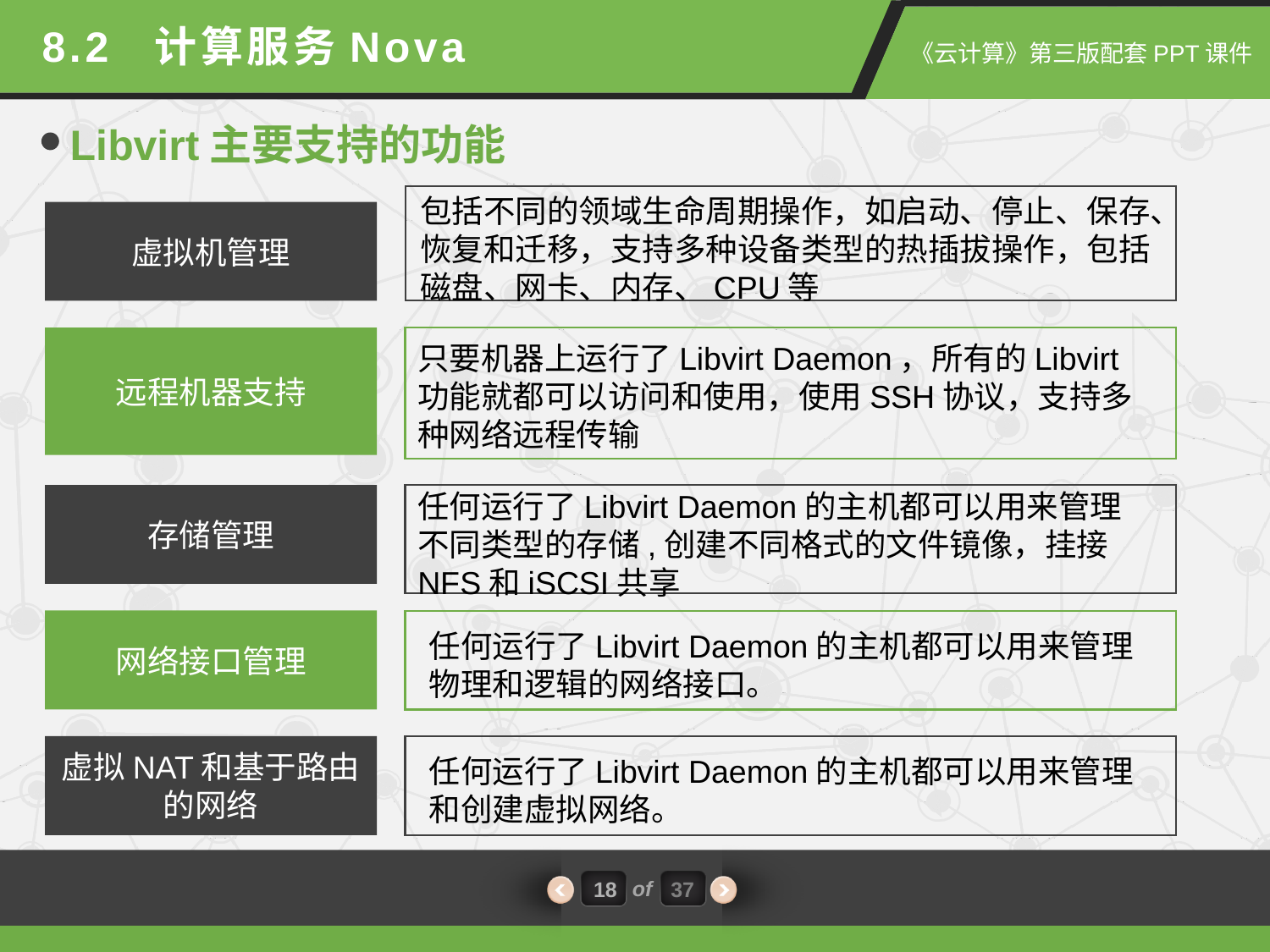

8.2  计算服务Nova
Libvirt主要支持的功能

包括不同的领域生命周期操作，如启动、停止、保存、恢复和迁移，支持多种设备类型的热插拔操作，包括磁盘、网卡、内存、CPU等

虚拟机管理
远程机器支持

只要机器上运行了Libvirt Daemon，所有的Libvirt功能就都可以访问和使用，使用SSH协议，支持多种网络远程传输
任何运行了Libvirt Daemon的主机都可以用来管理不同类型的存储,创建不同格式的文件镜像，挂接NFS和iSCSI共享
存储管理

网络接口管理

任何运行了Libvirt Daemon的主机都可以用来管理物理和逻辑的网络接口。
虚拟NAT和基于路由的网络

任何运行了Libvirt Daemon的主机都可以用来管理和创建虚拟网络。
18